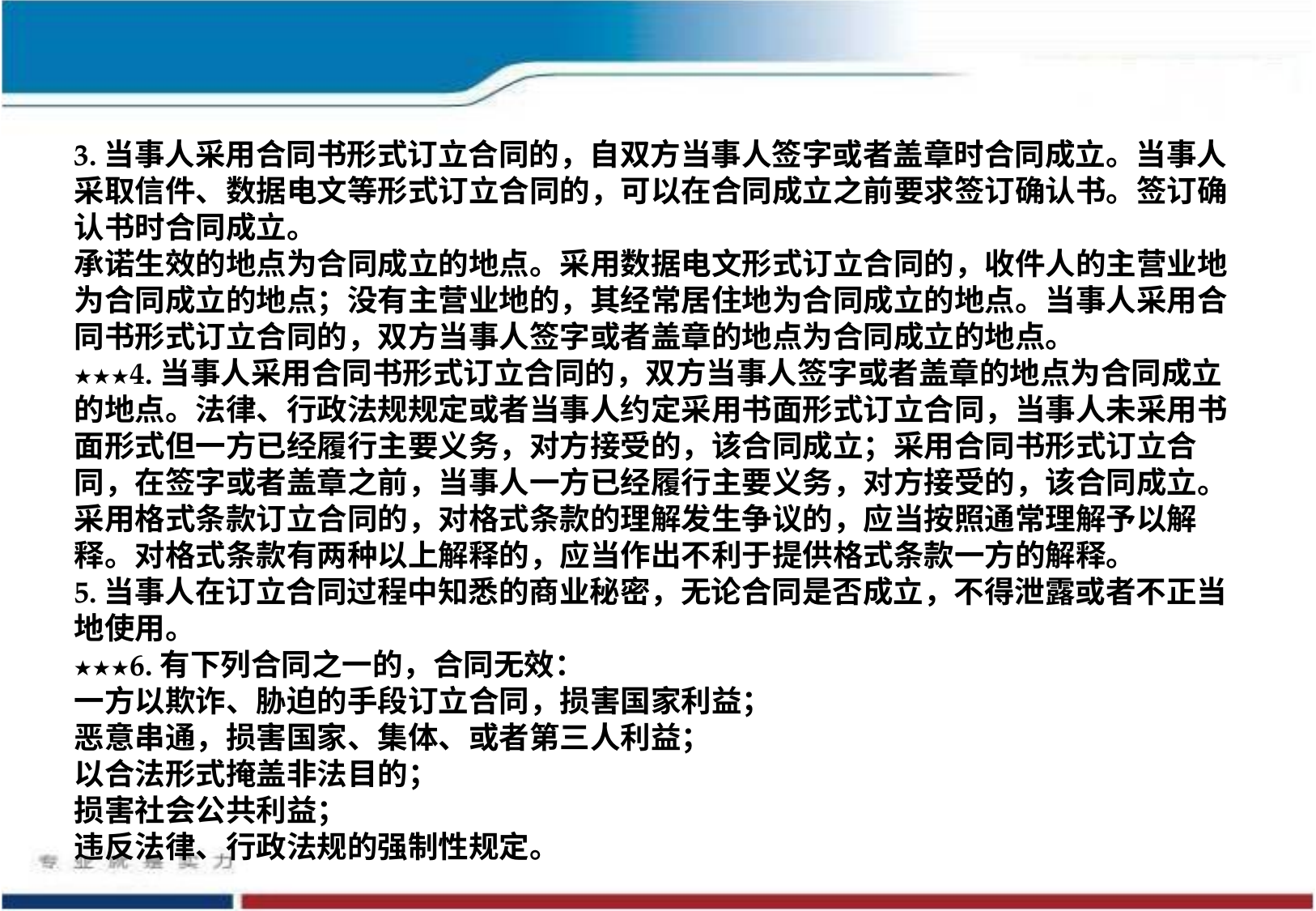

3.当事人采用合同书形式订立合同的，自双方当事人签字或者盖章时合同成立。当事人采取信件、数据电文等形式订立合同的，可以在合同成立之前要求签订确认书。签订确认书时合同成立。
承诺生效的地点为合同成立的地点。采用数据电文形式订立合同的，收件人的主营业地为合同成立的地点；没有主营业地的，其经常居住地为合同成立的地点。当事人采用合同书形式订立合同的，双方当事人签字或者盖章的地点为合同成立的地点。
★★★4.当事人采用合同书形式订立合同的，双方当事人签字或者盖章的地点为合同成立的地点。法律、行政法规规定或者当事人约定采用书面形式订立合同，当事人未采用书面形式但一方已经履行主要义务，对方接受的，该合同成立；采用合同书形式订立合同，在签字或者盖章之前，当事人一方已经履行主要义务，对方接受的，该合同成立。
采用格式条款订立合同的，对格式条款的理解发生争议的，应当按照通常理解予以解释。对格式条款有两种以上解释的，应当作出不利于提供格式条款一方的解释。
5.当事人在订立合同过程中知悉的商业秘密，无论合同是否成立，不得泄露或者不正当地使用。
★★★6.有下列合同之一的，合同无效：
一方以欺诈、胁迫的手段订立合同，损害国家利益；
恶意串通，损害国家、集体、或者第三人利益；
以合法形式掩盖非法目的；
损害社会公共利益；
违反法律、行政法规的强制性规定。